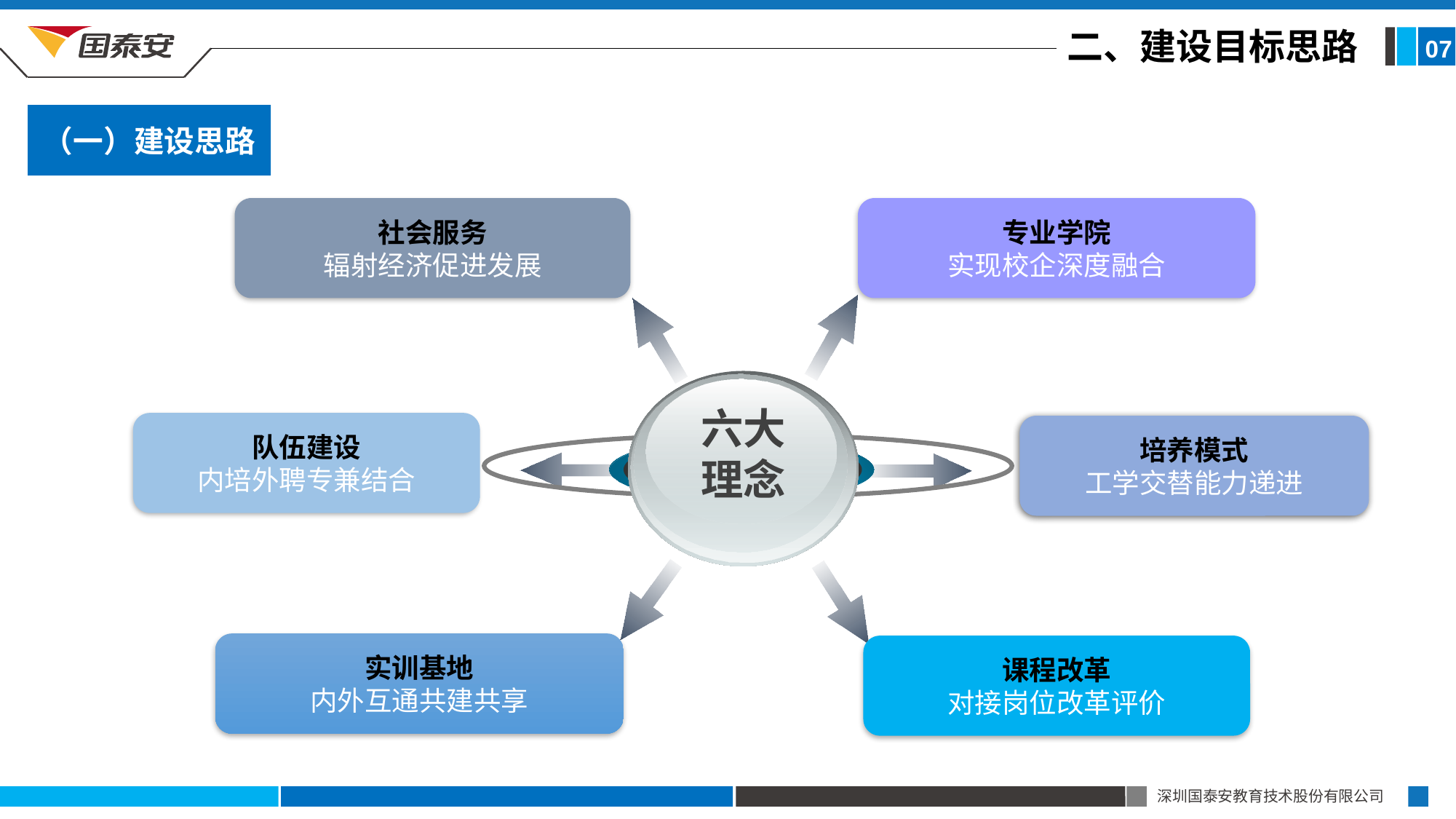

二、建设目标思路
07
（一）建设思路
社会服务
辐射经济促进发展
专业学院
实现校企深度融合

六大
理念
队伍建设
内培外聘专兼结合
培养模式
工学交替能力递进

实训基地
内外互通共建共享
课程改革
对接岗位改革评价